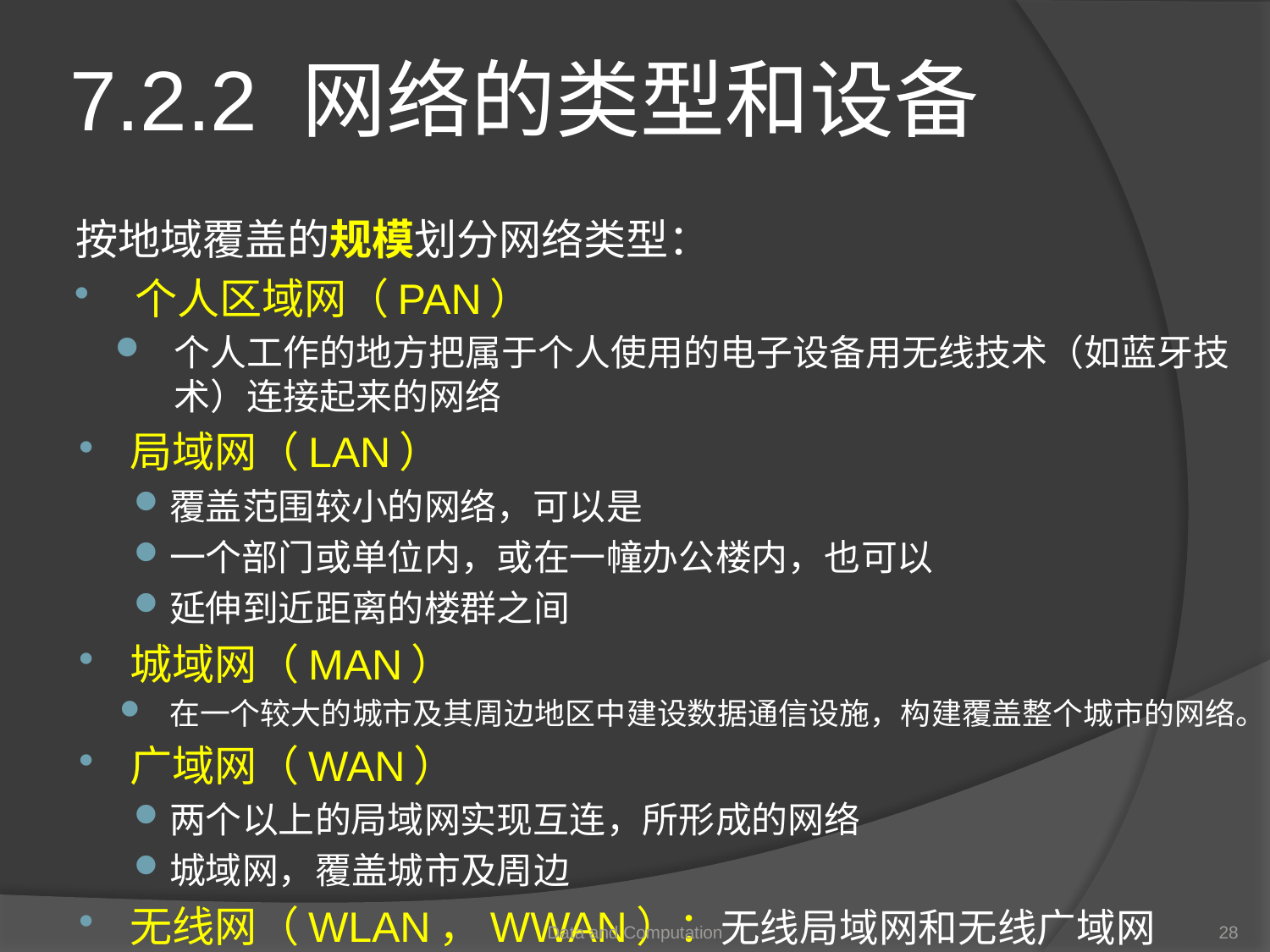

# 7.2.2 网络的类型和设备
按地域覆盖的规模划分网络类型：
个人区域网（PAN）
个人工作的地方把属于个人使用的电子设备用无线技术（如蓝牙技术）连接起来的网络
局域网（LAN）
覆盖范围较小的网络，可以是
一个部门或单位内，或在一幢办公楼内，也可以
延伸到近距离的楼群之间
城域网（MAN）
在一个较大的城市及其周边地区中建设数据通信设施，构建覆盖整个城市的网络。
广域网（WAN）
两个以上的局域网实现互连，所形成的网络
城域网，覆盖城市及周边
无线网（WLAN，WWAN）：无线局域网和无线广域网

Data and Computation
28